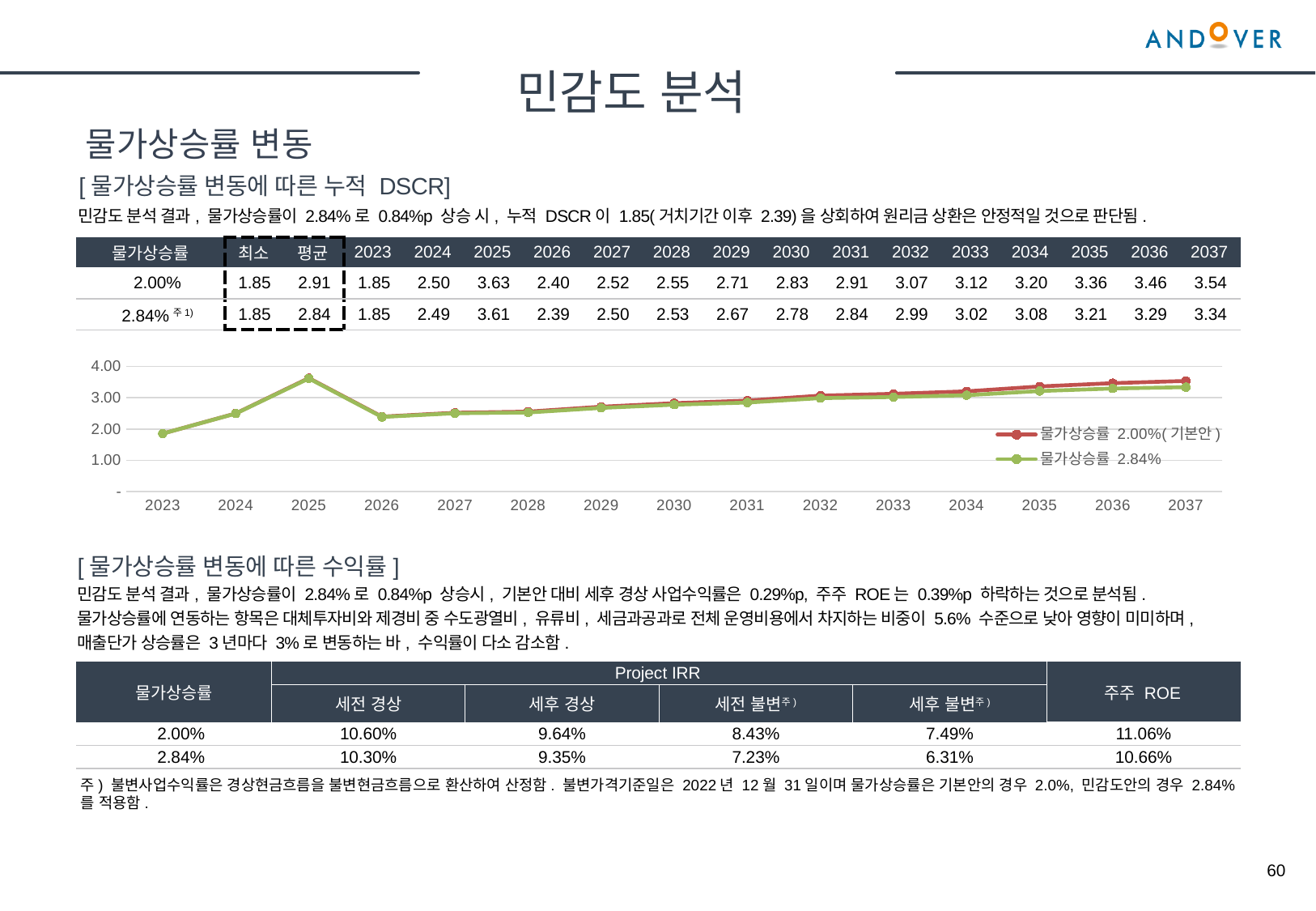

민감도 분석
물가상승률 변동
[물가상승률 변동에 따른 누적 DSCR]
민감도 분석 결과, 물가상승률이 2.84%로 0.84%p 상승 시, 누적 DSCR이 1.85(거치기간 이후 2.39)을 상회하여 원리금 상환은 안정적일 것으로 판단됨.
| 물가상승률 | 최소 | 평균 | 2023 | 2024 | 2025 | 2026 | 2027 | 2028 | 2029 | 2030 | 2031 | 2032 | 2033 | 2034 | 2035 | 2036 | 2037 |
| --- | --- | --- | --- | --- | --- | --- | --- | --- | --- | --- | --- | --- | --- | --- | --- | --- | --- |
| 2.00% | 1.85 | 2.91 | 1.85 | 2.50 | 3.63 | 2.40 | 2.52 | 2.55 | 2.71 | 2.83 | 2.91 | 3.07 | 3.12 | 3.20 | 3.36 | 3.46 | 3.54 |
| 2.84%주1) | 1.85 | 2.84 | 1.85 | 2.49 | 3.61 | 2.39 | 2.50 | 2.53 | 2.67 | 2.78 | 2.84 | 2.99 | 3.02 | 3.08 | 3.21 | 3.29 | 3.34 |

### Chart

| Category | 물가상승률 2.00%(기본안) | 물가상승률 2.84% |
|---|---|---|
| 2023 | 1.85308694015022 | 1.85308694015022 |
| 2024 | 2.4978584849237064 | 2.4938811952462534 |
| 2025 | 3.626224776018413 | 3.6142746114535362 |
| 2026 | 2.396224108738944 | 2.3850839766899816 |
| 2027 | 2.519443838057821 | 2.5024158893271715 |
| 2028 | 2.5541735825876515 | 2.5267076764708443 |
| 2029 | 2.7117704649198715 | 2.6741722091950777 |
| 2030 | 2.825402659392326 | 2.7757720604327734 |
| 2031 | 2.907765884820458 | 2.844100600037622 |
| 2032 | 3.065949989390786 | 2.9861572967168066 |
| 2033 | 3.1246225640818226 | 3.021867633772047 |
| 2034 | 3.2031765709394797 | 3.0799194315689187 |
| 2035 | 3.3586499317757044 | 3.212525787659281 |
| 2036 | 3.4649990000182984 | 3.2935200624239442 |
| 2037 | 3.5356209660083113 | 3.3361917365912697 |
[물가상승률 변동에 따른 수익률]
민감도 분석 결과, 물가상승률이 2.84%로 0.84%p 상승시, 기본안 대비 세후 경상 사업수익률은 0.29%p, 주주 ROE는 0.39%p 하락하는 것으로 분석됨. 물가상승률에 연동하는 항목은 대체투자비와 제경비 중 수도광열비, 유류비, 세금과공과로 전체 운영비용에서 차지하는 비중이 5.6% 수준으로 낮아 영향이 미미하며, 매출단가 상승률은 3년마다 3%로 변동하는 바, 수익률이 다소 감소함.
| 물가상승률 | Project IRR |  |  |  | 주주 ROE |
| --- | --- | --- | --- | --- | --- |
|  | 세전 경상 | 세후 경상 | 세전 불변주) | 세후 불변주) |  |
| 2.00% | 10.60% | 9.64% | 8.43% | 7.49% | 11.06% |
| 2.84% | 10.30% | 9.35% | 7.23% | 6.31% | 10.66% |
|  |
| --- |
주) 불변사업수익률은 경상현금흐름을 불변현금흐름으로 환산하여 산정함. 불변가격기준일은 2022년 12월 31일이며 물가상승률은 기본안의 경우 2.0%, 민감도안의 경우 2.84%를 적용함.
60